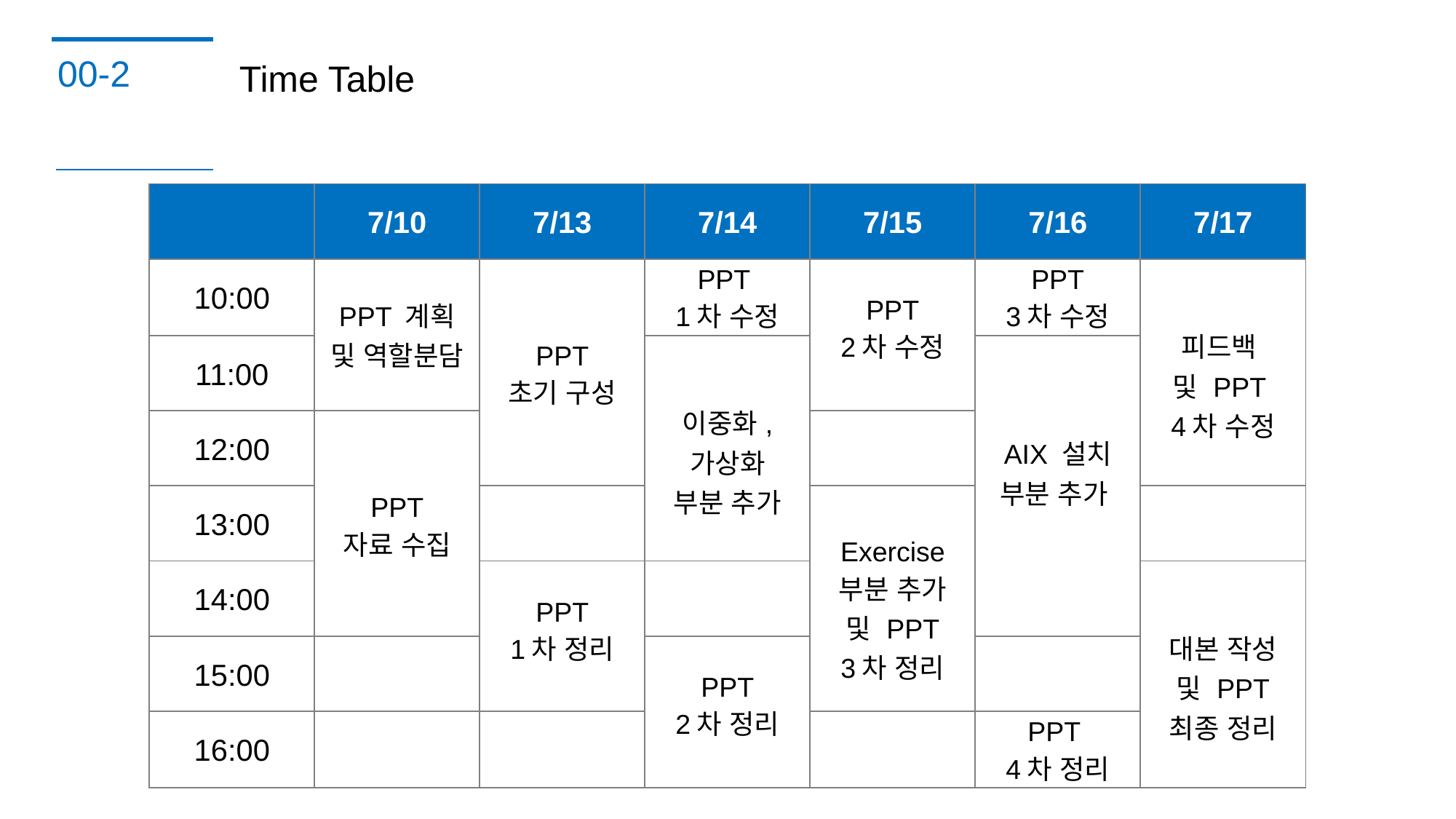

00-2
Time Table
|  | 7/10 | 7/13 | 7/14 | 7/15 | 7/16 | 7/17 |
| --- | --- | --- | --- | --- | --- | --- |
| 10:00 | PPT 계획 및 역할분담 | PPT 초기 구성 | PPT 1차 수정 | PPT 2차 수정 | PPT 3차 수정 | 피드백 및 PPT 4차 수정 |
| 11:00 |  |  | 이중화, 가상화 부분 추가 |  | AIX 설치 부분 추가 |  |
| 12:00 | PPT 자료 수집 |  |  |  |  |  |
| 13:00 |  |  |  | Exercise 부분 추가 및 PPT 3차 정리 |  |  |
| 14:00 |  | PPT 1차 정리 |  |  |  | 대본 작성 및 PPT 최종 정리 |
| 15:00 |  |  | PPT 2차 정리 |  |  |  |
| 16:00 |  |  |  |  | PPT 4차 정리 |  |